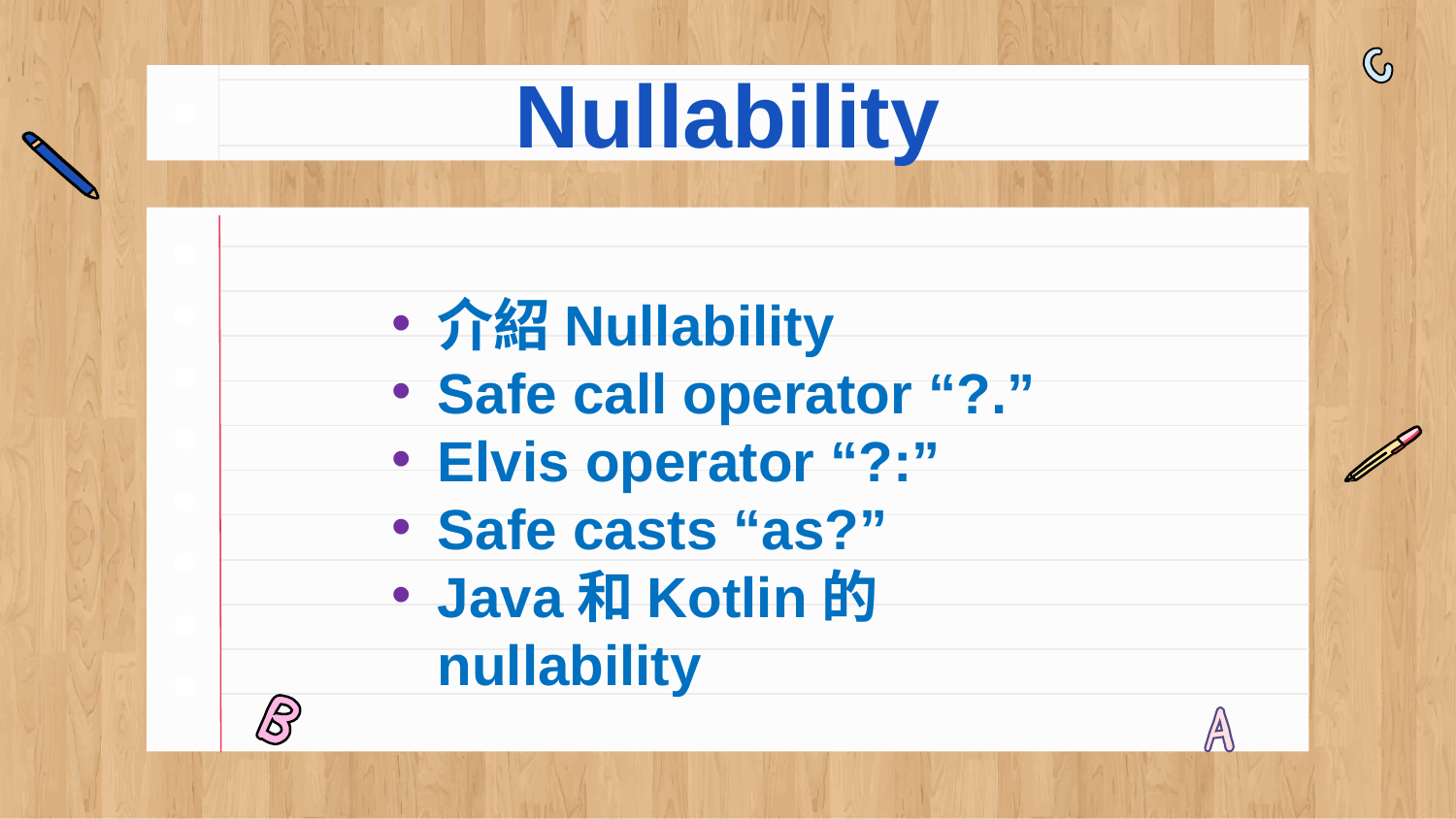

# Nullability

介紹Nullability
Safe call operator “?.”
Elvis operator “?:”
Safe casts “as?”
Java和Kotlin的nullability